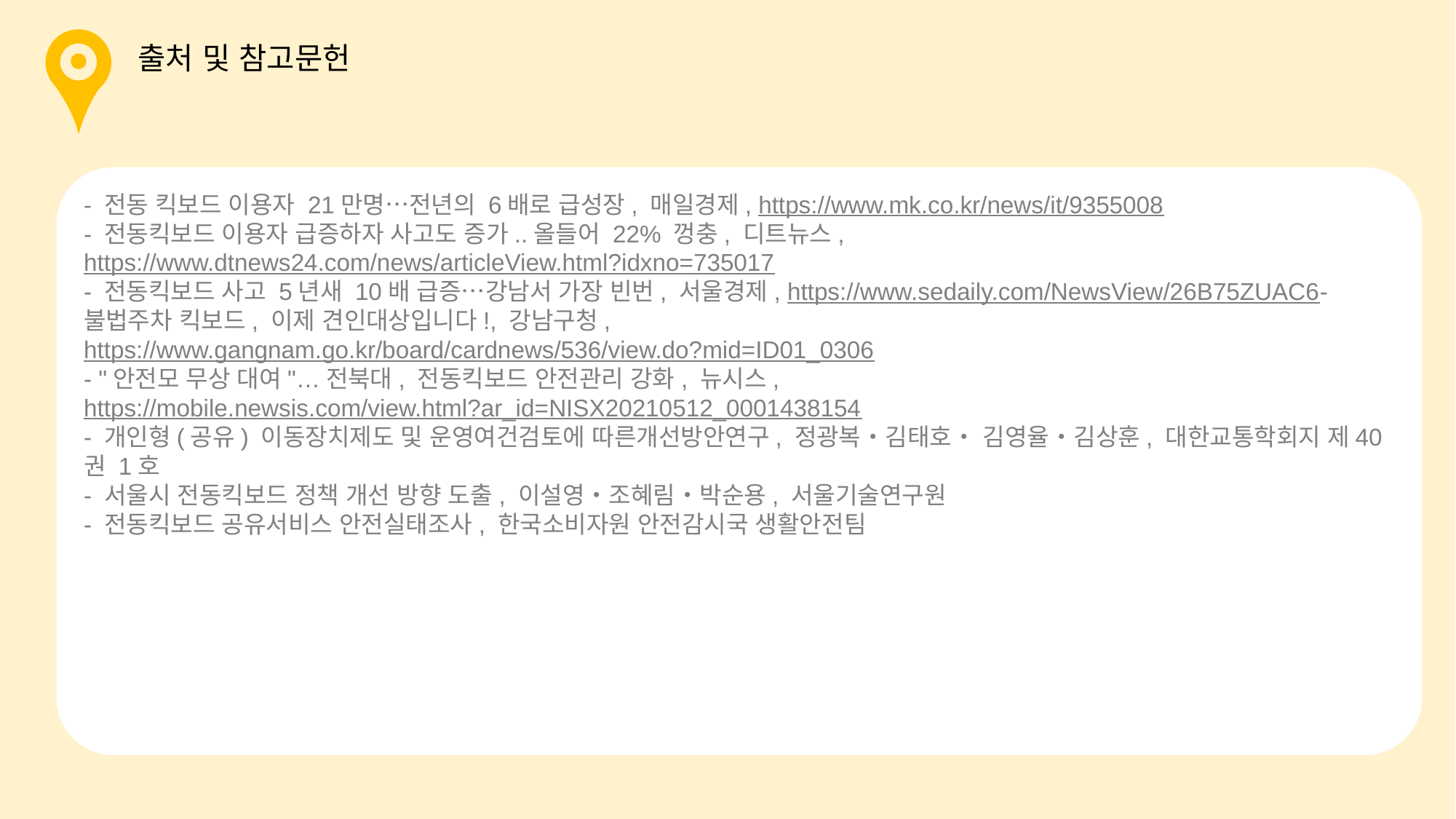

출처 및 참고문헌
- 전동 킥보드 이용자 21만명…전년의 6배로 급성장, 매일경제, https://www.mk.co.kr/news/it/9355008
- 전동킥보드 이용자 급증하자 사고도 증가..올들어 22% 껑충, 디트뉴스, https://www.dtnews24.com/news/articleView.html?idxno=735017
- 전동킥보드 사고 5년새 10배 급증…강남서 가장 빈번, 서울경제, https://www.sedaily.com/NewsView/26B75ZUAC6
- 불법주차 킥보드, 이제 견인대상입니다!, 강남구청, https://www.gangnam.go.kr/board/cardnews/536/view.do?mid=ID01_0306
- "안전모 무상 대여"…전북대, 전동킥보드 안전관리 강화, 뉴시스, https://mobile.newsis.com/view.html?ar_id=NISX20210512_0001438154
- 개인형(공유) 이동장치제도 및 운영여건검토에 따른개선방안연구, 정광복・김태호・ 김영율・김상훈, 대한교통학회지 제40권 1호
- 서울시 전동킥보드 정책 개선 방향 도출, 이설영・조혜림・박순용, 서울기술연구원
- 전동킥보드 공유서비스 안전실태조사, 한국소비자원 안전감시국 생활안전팀